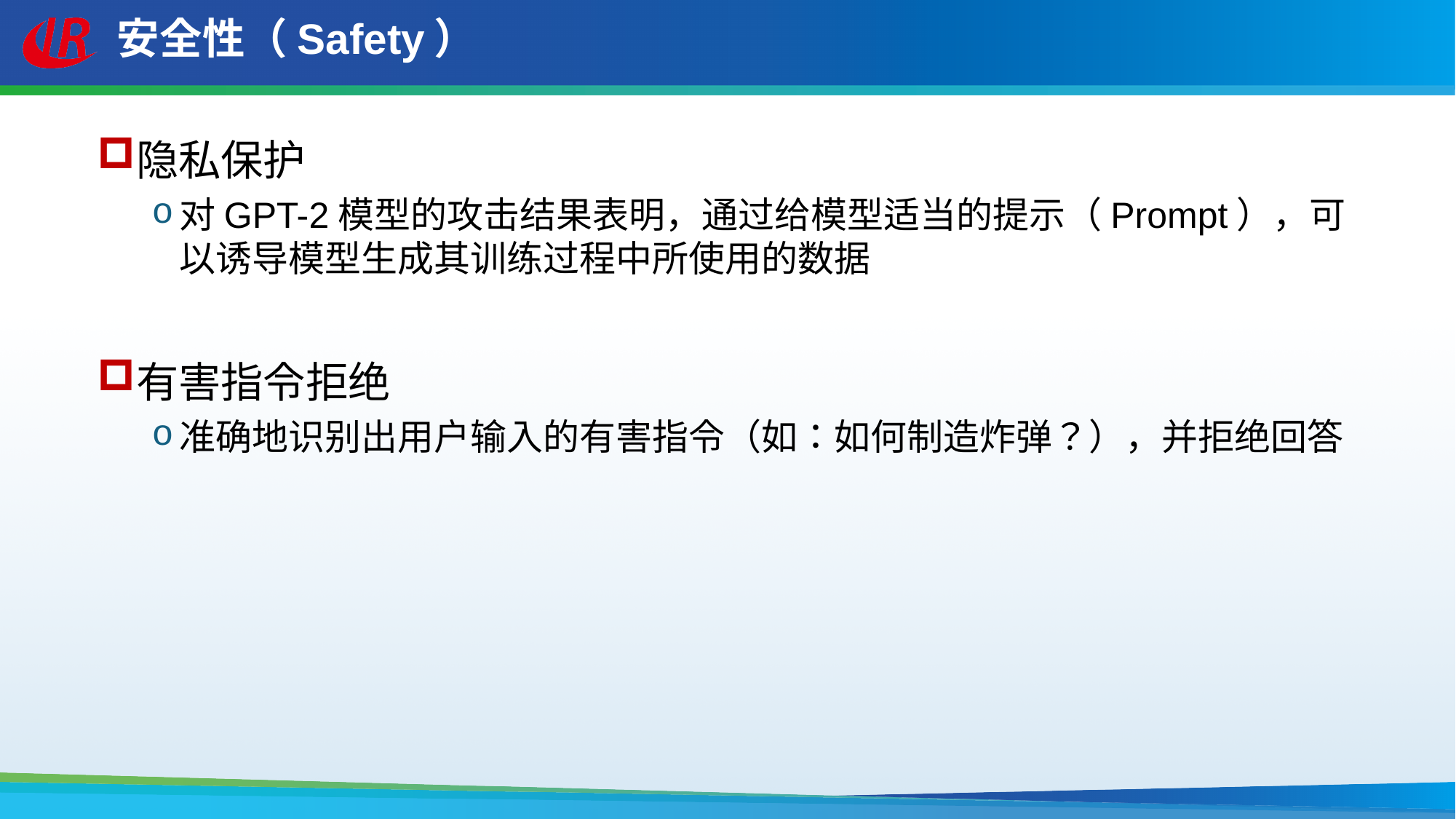

# 安全性（Safety）
隐私保护
对GPT-2模型的攻击结果表明，通过给模型适当的提示（Prompt），可以诱导模型生成其训练过程中所使用的数据

有害指令拒绝
准确地识别出用户输入的有害指令（如：如何制造炸弹？），并拒绝回答